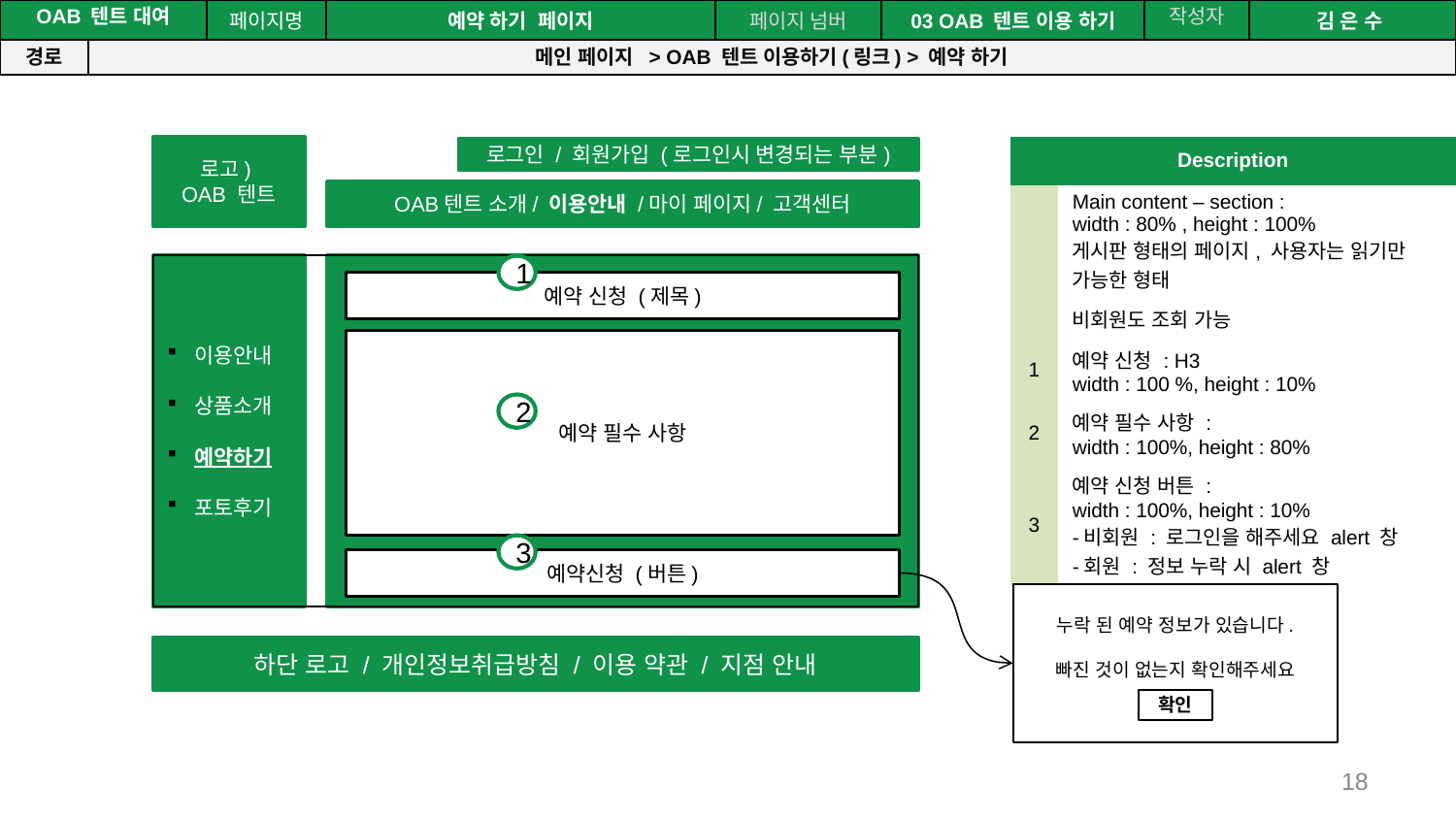

공간(오피스) 대여 시스템
| OAB 텐트 대여 |  | 페이지명 | 예약 하기 페이지 | 페이지 넘버 | 03 OAB 텐트 이용 하기 | 작성자 | 김 은 수 |
| --- | --- | --- | --- | --- | --- | --- | --- |
| 경로 | 메인 페이지 > OAB 텐트 이용하기(링크) > 예약 하기 |  |  |  |  |  |  |
로고)
OAB 텐트
로그인 / 회원가입 (로그인시 변경되는 부분)
OAB텐트 소개/ 이용안내 /마이 페이지/ 고객센터

이용안내
상품소개
예약하기
포토후기

예약 신청 (제목)
예약 필수 사항
하단 로고 / 개인정보취급방침 / 이용 약관 / 지점 안내
| Description |  |
| --- | --- |
|  | Main content – section : width : 80% , height : 100% 게시판 형태의 페이지, 사용자는 읽기만 가능한 형태 |
|  | 비회원도 조회 가능 |
| 1 | 예약 신청 : H3 width : 100 %, height : 10% |
| 2 | 예약 필수 사항 : width : 100%, height : 80% |
| 3 | 예약 신청 버튼 : width : 100%, height : 10% -비회원 : 로그인을 해주세요 alert 창 -회원 : 정보 누락 시 alert 창 |
1
2
3
예약신청 (버튼)
누락 된 예약 정보가 있습니다.
빠진 것이 없는지 확인해주세요
확인
18